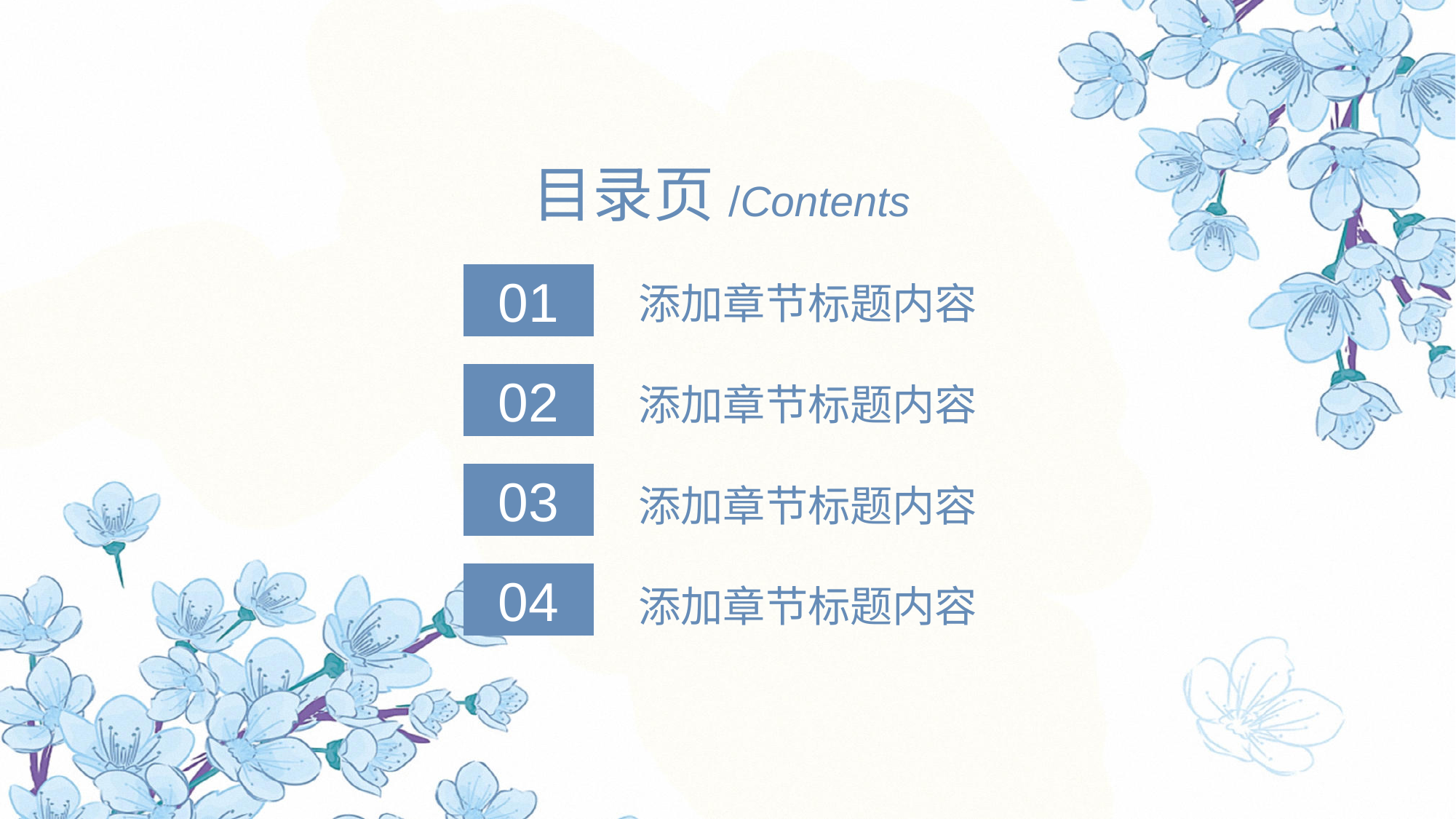

目录页/Contents
01
添加章节标题内容
02
添加章节标题内容
03
添加章节标题内容
04
添加章节标题内容